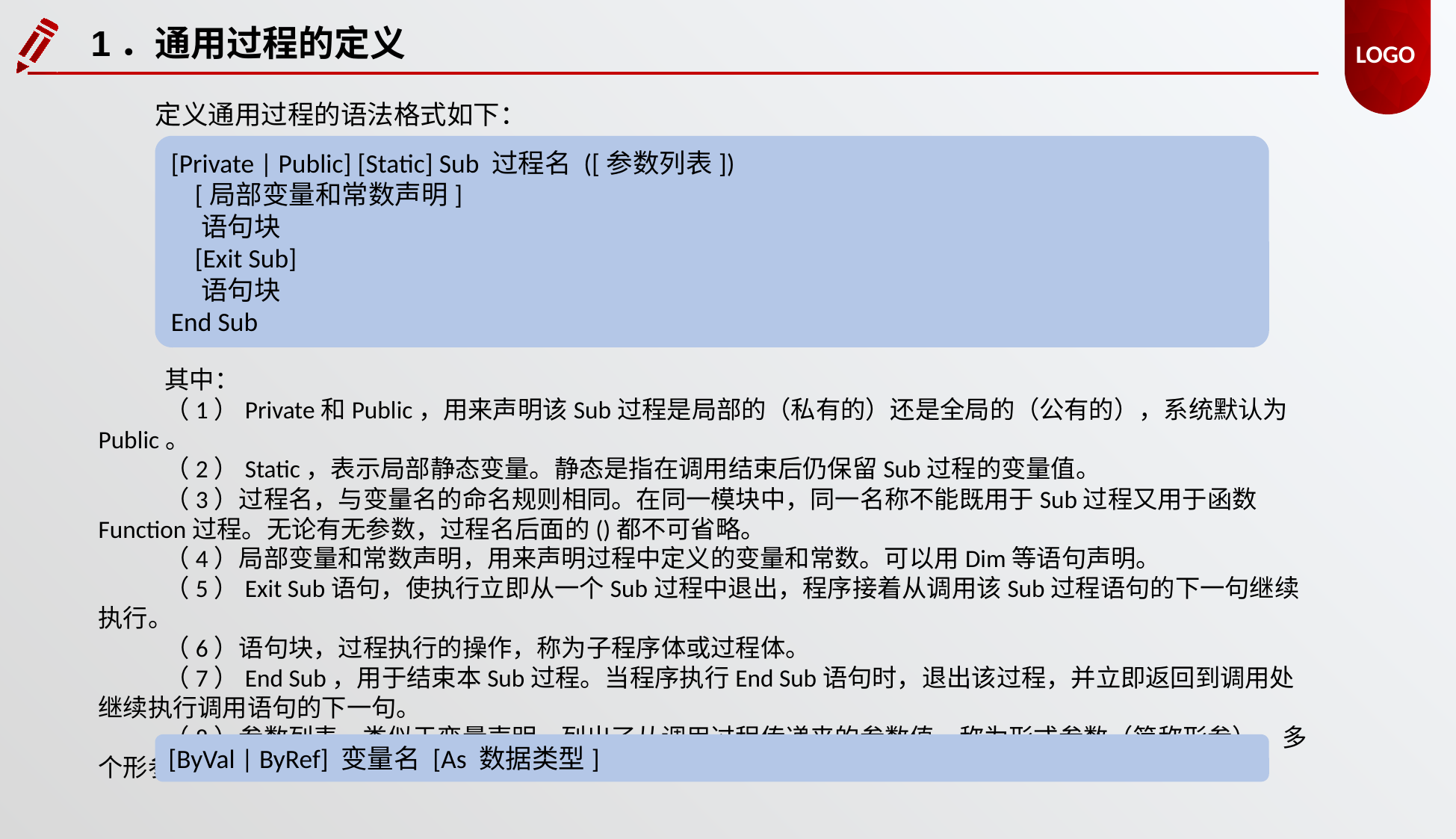

1．通用过程的定义
定义通用过程的语法格式如下：
[Private | Public] [Static] Sub 过程名 ([参数列表])
    [局部变量和常数声明]
    语句块
    [Exit Sub]
    语句块
End Sub
其中：
（1）Private和Public，用来声明该Sub过程是局部的（私有的）还是全局的（公有的），系统默认为Public。
（2）Static，表示局部静态变量。静态是指在调用结束后仍保留Sub过程的变量值。
（3）过程名，与变量名的命名规则相同。在同一模块中，同一名称不能既用于Sub过程又用于函数Function过程。无论有无参数，过程名后面的()都不可省略。
（4）局部变量和常数声明，用来声明过程中定义的变量和常数。可以用Dim等语句声明。
（5）Exit Sub语句，使执行立即从一个Sub过程中退出，程序接着从调用该Sub过程语句的下一句继续执行。
（6）语句块，过程执行的操作，称为子程序体或过程体。
（7）End Sub，用于结束本Sub过程。当程序执行End Sub语句时，退出该过程，并立即返回到调用处继续执行调用语句的下一句。
（8）参数列表，类似于变量声明，列出了从调用过程传递来的参数值，称为形式参数（简称形参），多个形参之间则用逗号隔开。形参定义的语法格式如下：
[ByVal | ByRef] 变量名 [As 数据类型]